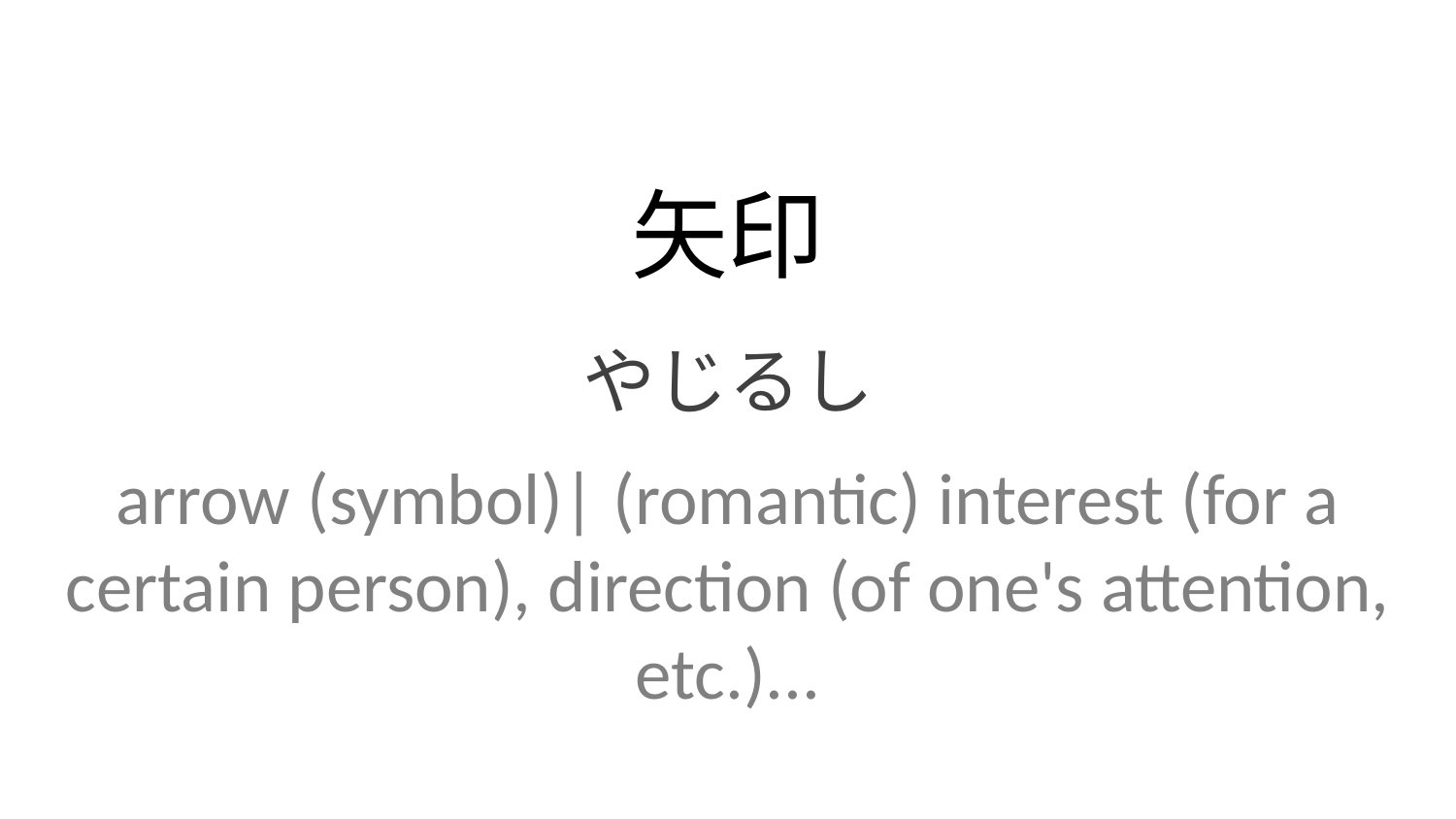

矢印

やじるし
arrow (symbol)| (romantic) interest (for a certain person), direction (of one's attention, etc.)...